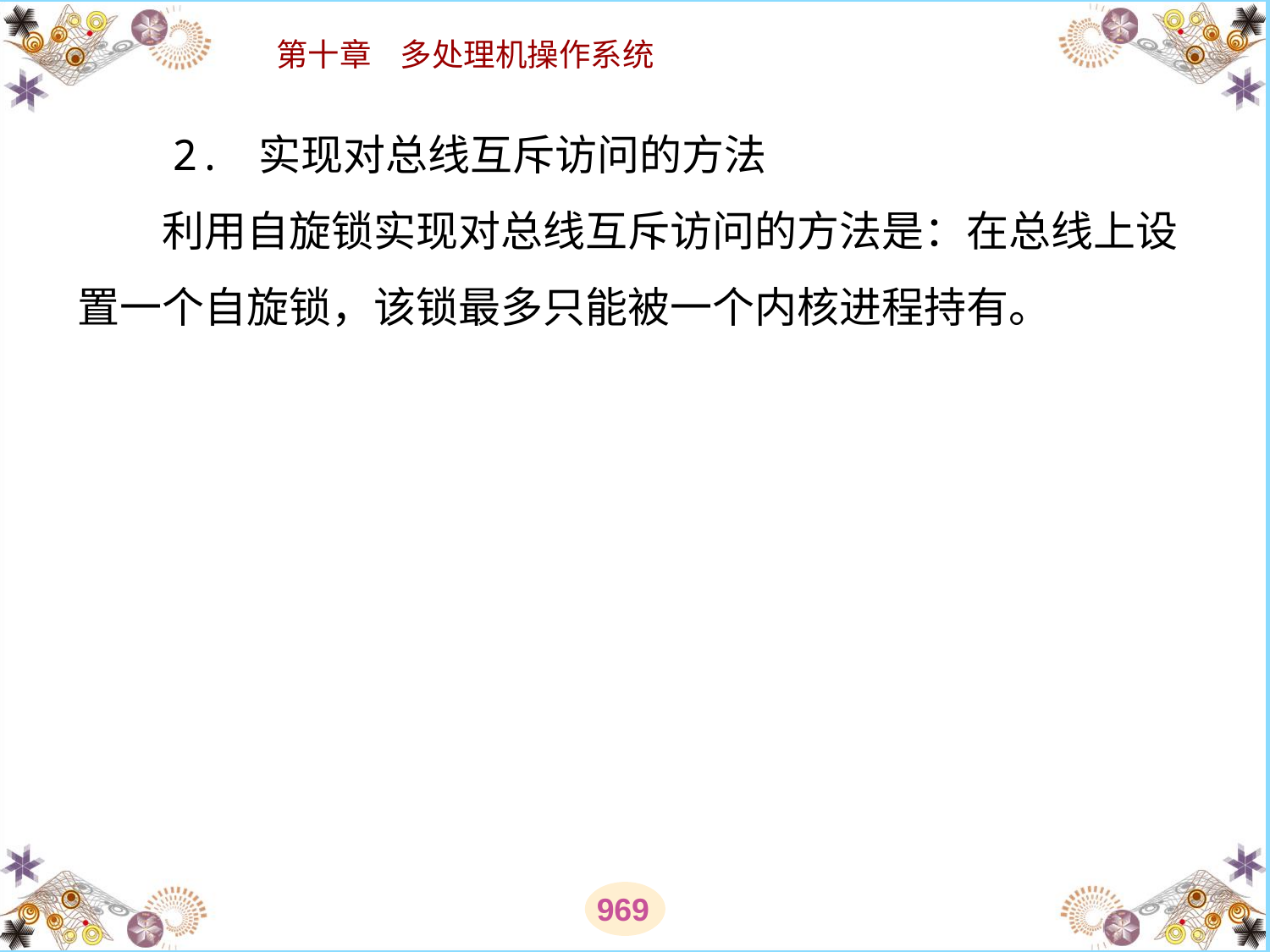

# 2. 实现对总线互斥访问的方法 　　利用自旋锁实现对总线互斥访问的方法是：在总线上设置一个自旋锁，该锁最多只能被一个内核进程持有。